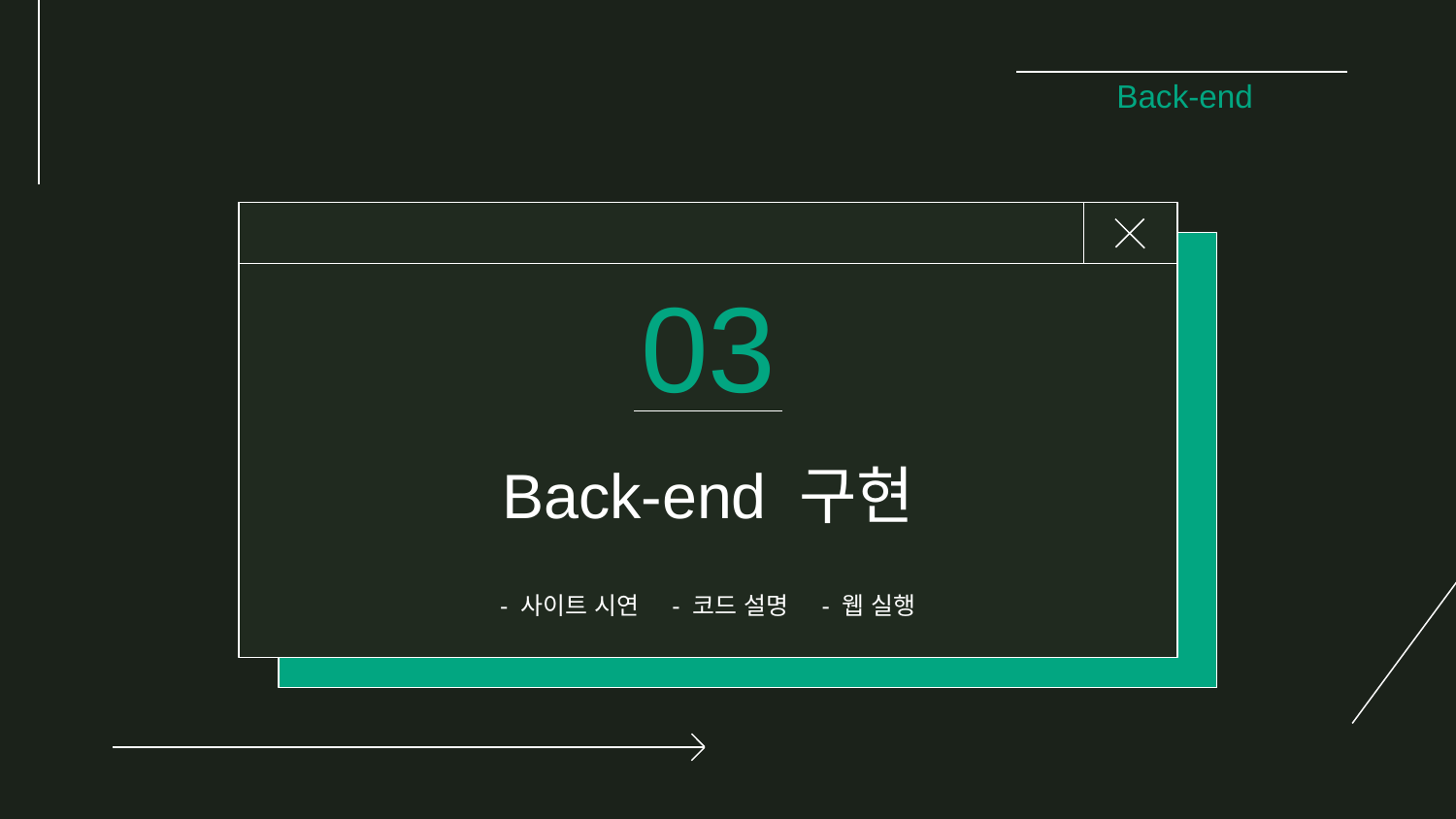

Back-end

03
# Back-end 구현
- 사이트 시연    - 코드 설명    - 웹 실행